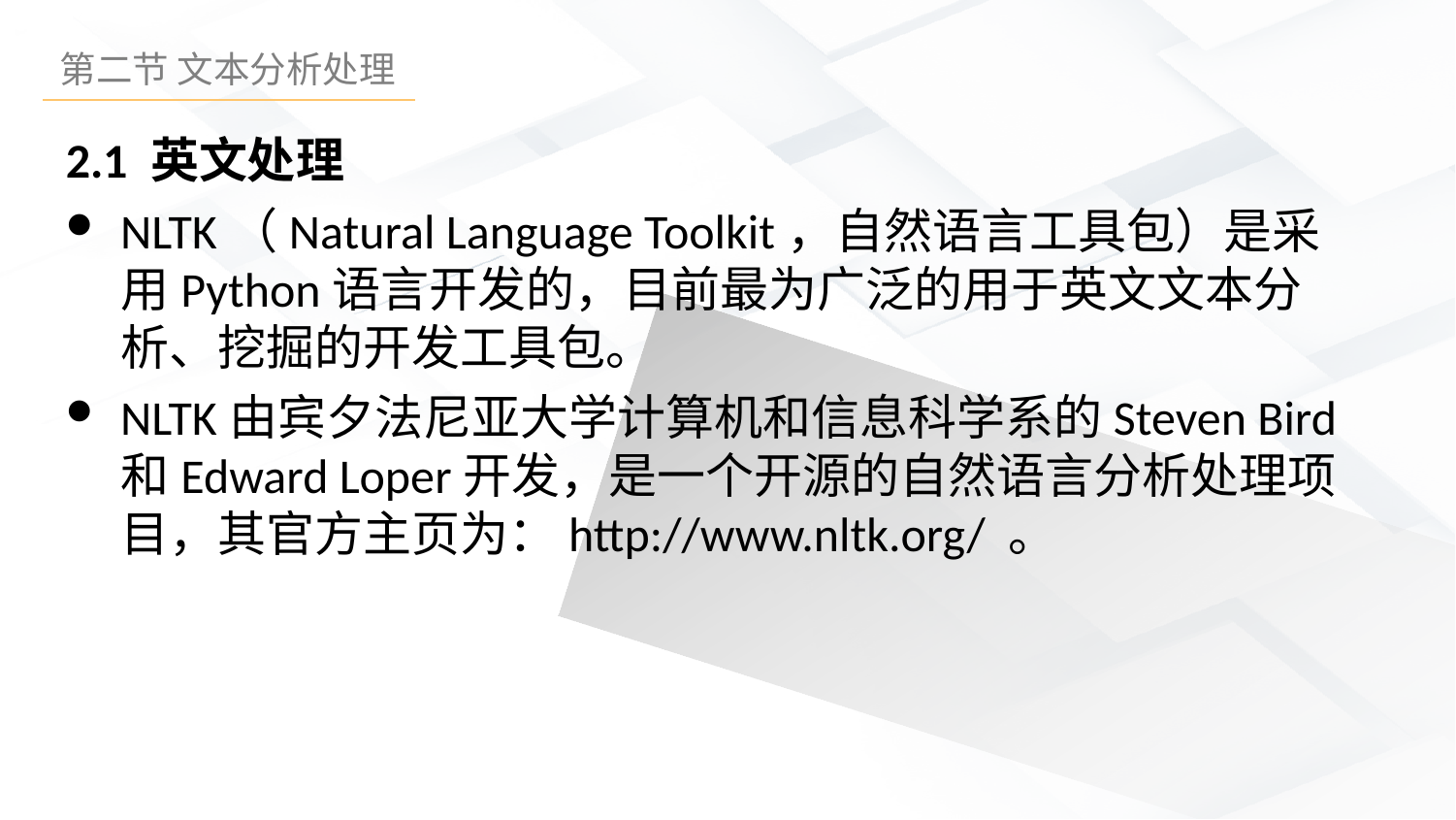

2.1 英文处理
NLTK（Natural Language Toolkit，自然语言工具包）是采用Python语言开发的，目前最为广泛的用于英文文本分析、挖掘的开发工具包。
NLTK由宾夕法尼亚大学计算机和信息科学系的Steven Bird和Edward Loper开发，是一个开源的自然语言分析处理项目，其官方主页为：http://www.nltk.org/ 。